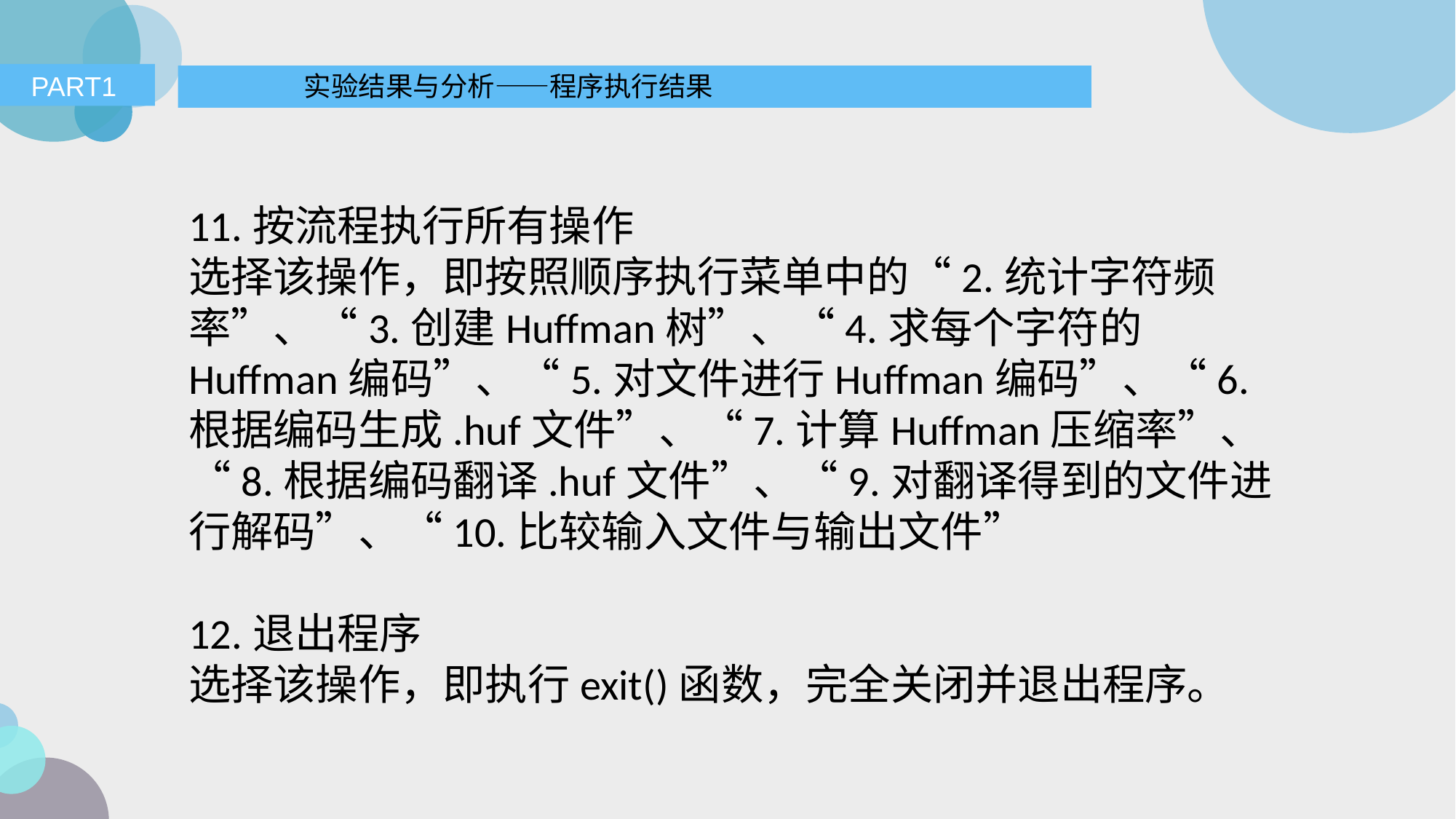

PART1
实验结果与分析——程序执行结果

11.按流程执行所有操作
选择该操作，即按照顺序执行菜单中的“2.统计字符频率”、“3.创建Huffman树”、“4.求每个字符的Huffman编码”、“5.对文件进行Huffman编码”、“6.根据编码生成.huf文件”、“7.计算Huffman压缩率”、“8.根据编码翻译.huf文件”、“9.对翻译得到的文件进行解码”、“10.比较输入文件与输出文件”

12.退出程序
选择该操作，即执行exit()函数，完全关闭并退出程序。